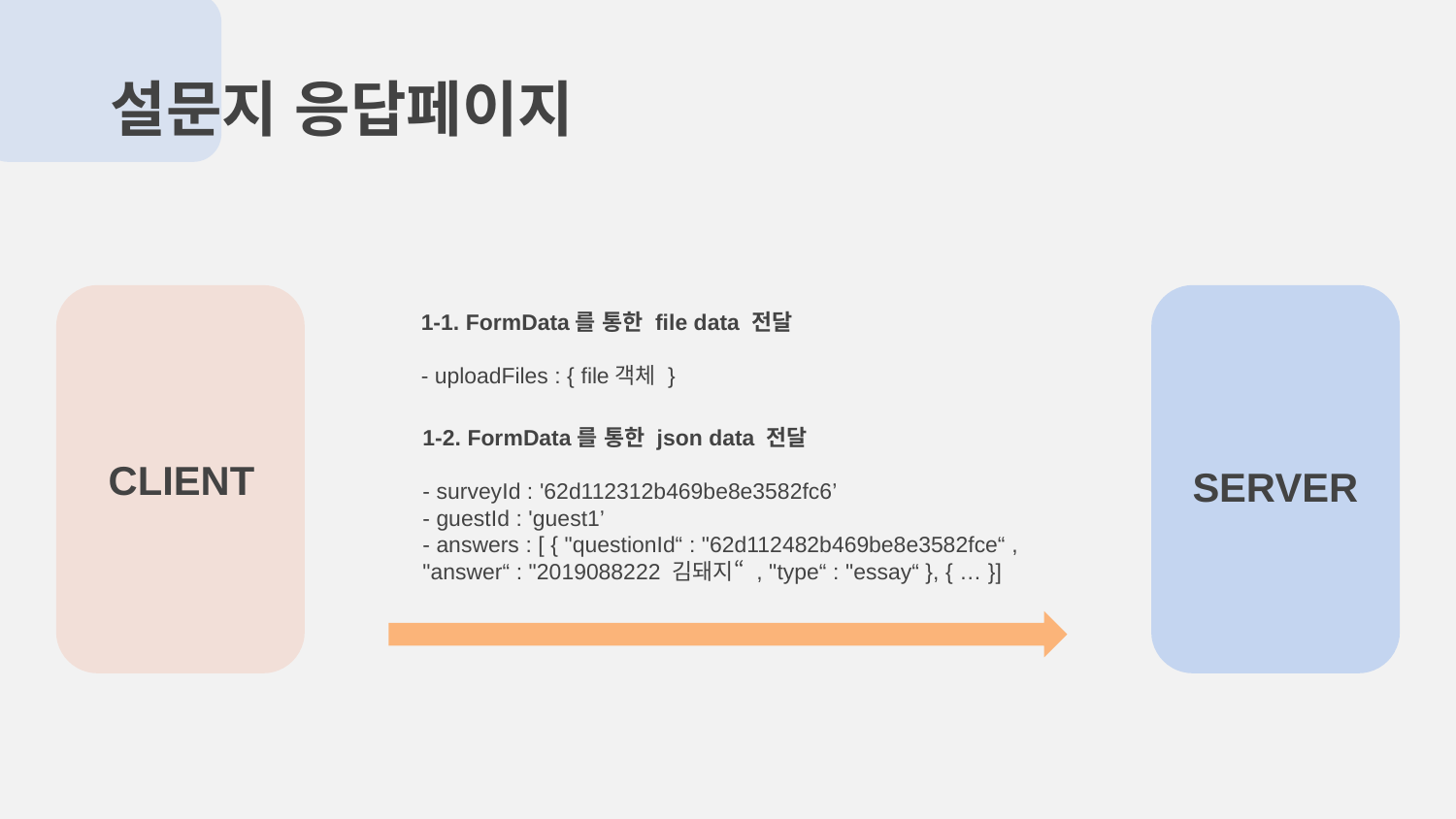

설문지 응답페이지

1-1. FormData를 통한 file data 전달

- uploadFiles : { file객체 }
1-2. FormData를 통한 json data 전달

- surveyId : '62d112312b469be8e3582fc6’
- guestId : 'guest1’
- answers : [ { "questionId“ : "62d112482b469be8e3582fce“ , "answer“ : "2019088222 김돼지“ , "type“ : "essay“ }, { … }]
CLIENT
SERVER